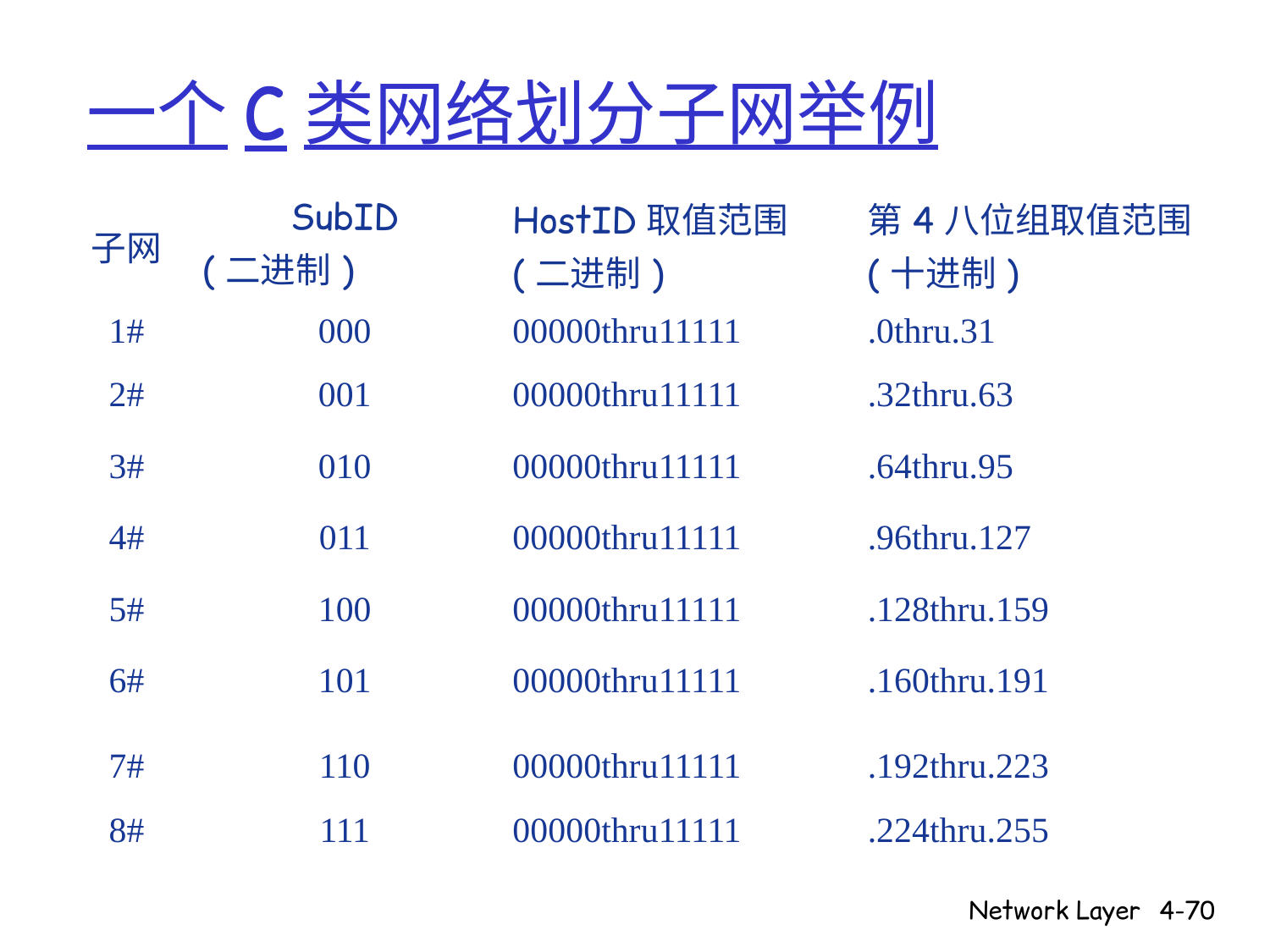

一个C类网络划分子网举例
| 子网 | SubID (二进制) | HostID取值范围 (二进制) | 第4八位组取值范围 (十进制) |
| --- | --- | --- | --- |
| 1# | 000 | 00000thru11111 | .0thru.31 |
| 2# | 001 | 00000thru11111 | .32thru.63 |
| 3# | 010 | 00000thru11111 | .64thru.95 |
| 4# | 011 | 00000thru11111 | .96thru.127 |
| 5# | 100 | 00000thru11111 | .128thru.159 |
| 6# | 101 | 00000thru11111 | .160thru.191 |
| 7# | 110 | 00000thru11111 | .192thru.223 |
| 8# | 111 | 00000thru11111 | .224thru.255 |
Network Layer
4-70